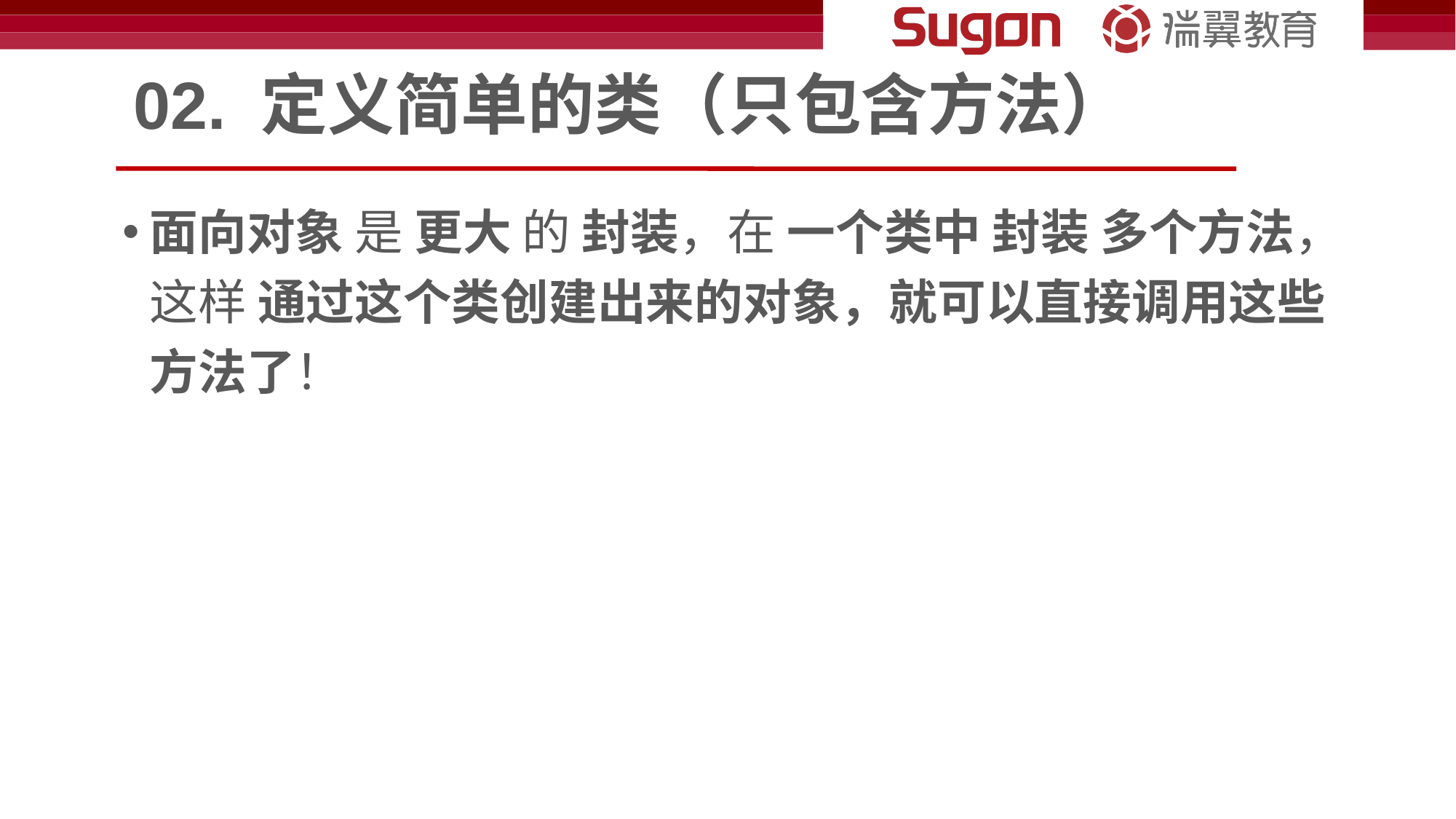

# 02. 定义简单的类（只包含方法）
面向对象 是 更大 的 封装，在 一个类中 封装 多个方法，这样 通过这个类创建出来的对象，就可以直接调用这些方法了！